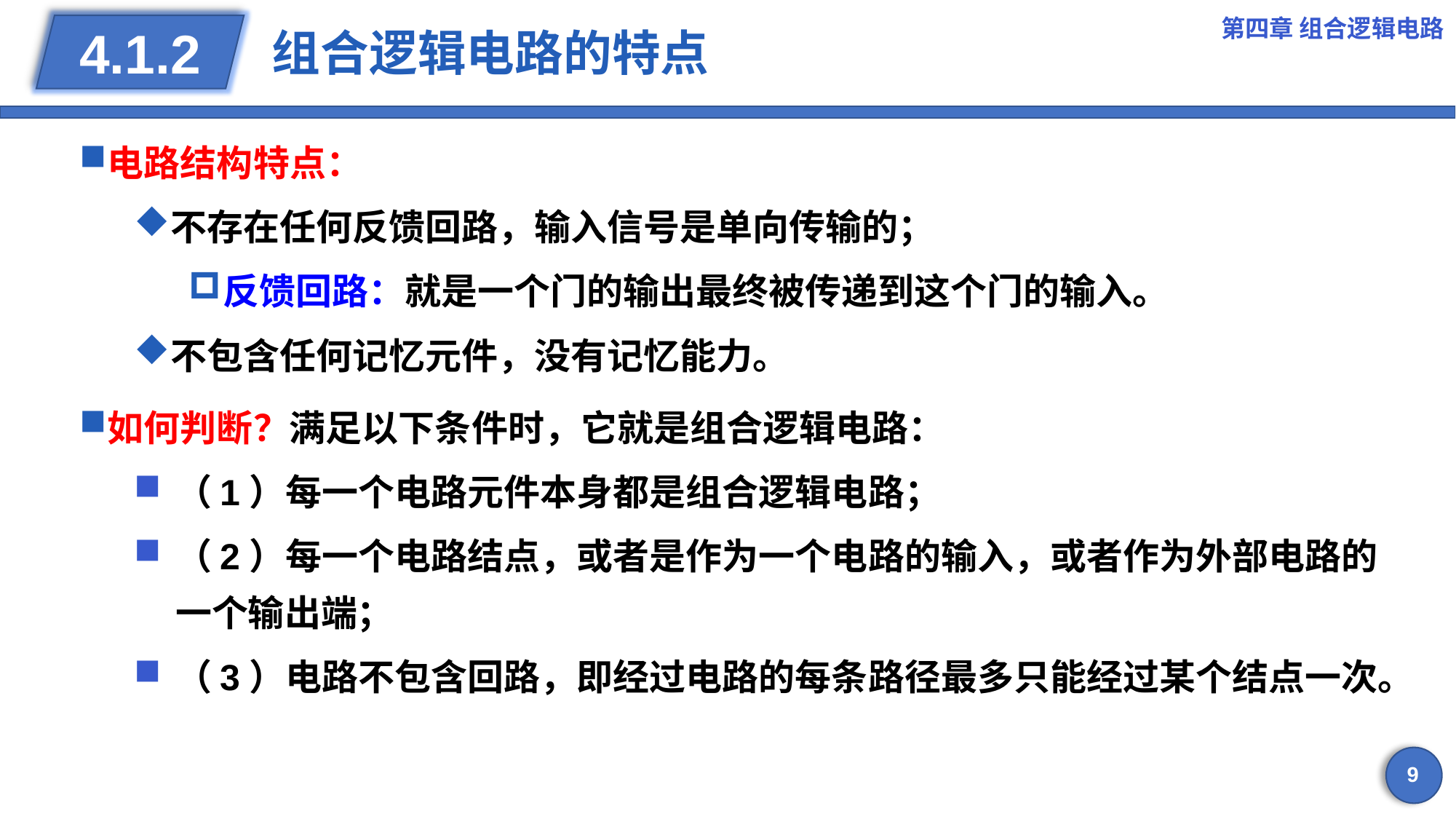

第四章 组合逻辑电路
# 组合逻辑电路的特点
4.1.2
电路结构特点：
不存在任何反馈回路，输入信号是单向传输的；
反馈回路：就是一个门的输出最终被传递到这个门的输入。
不包含任何记忆元件，没有记忆能力。
如何判断？满足以下条件时，它就是组合逻辑电路：
（1）每一个电路元件本身都是组合逻辑电路；
（2）每一个电路结点，或者是作为一个电路的输入，或者作为外部电路的一个输出端；
（3）电路不包含回路，即经过电路的每条路径最多只能经过某个结点一次。

9